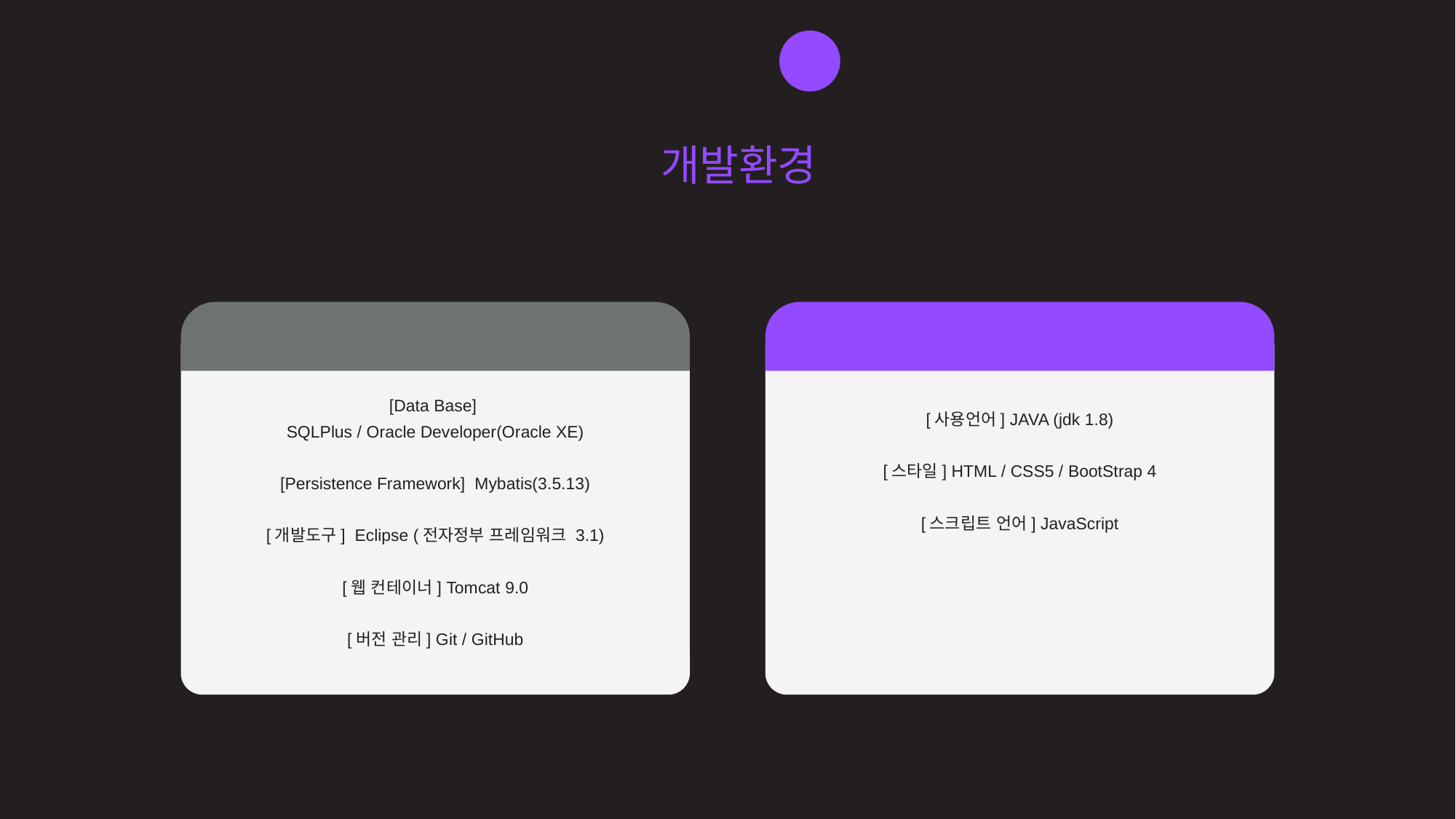

4 / 60

eduZino - 개발환경 소개
 개발환경

구성요소
사용언어 및 스타일 적용

[Data Base]
SQLPlus / Oracle Developer(Oracle XE)

[Persistence Framework]  Mybatis(3.5.13)

[개발도구]  Eclipse (전자정부 프레임워크 3.1)

[웹 컨테이너] Tomcat 9.0

[버전 관리] Git / GitHub
[사용언어] JAVA (jdk 1.8)

[스타일] HTML / CSS5 / BootStrap 4

[스크립트 언어] JavaScript